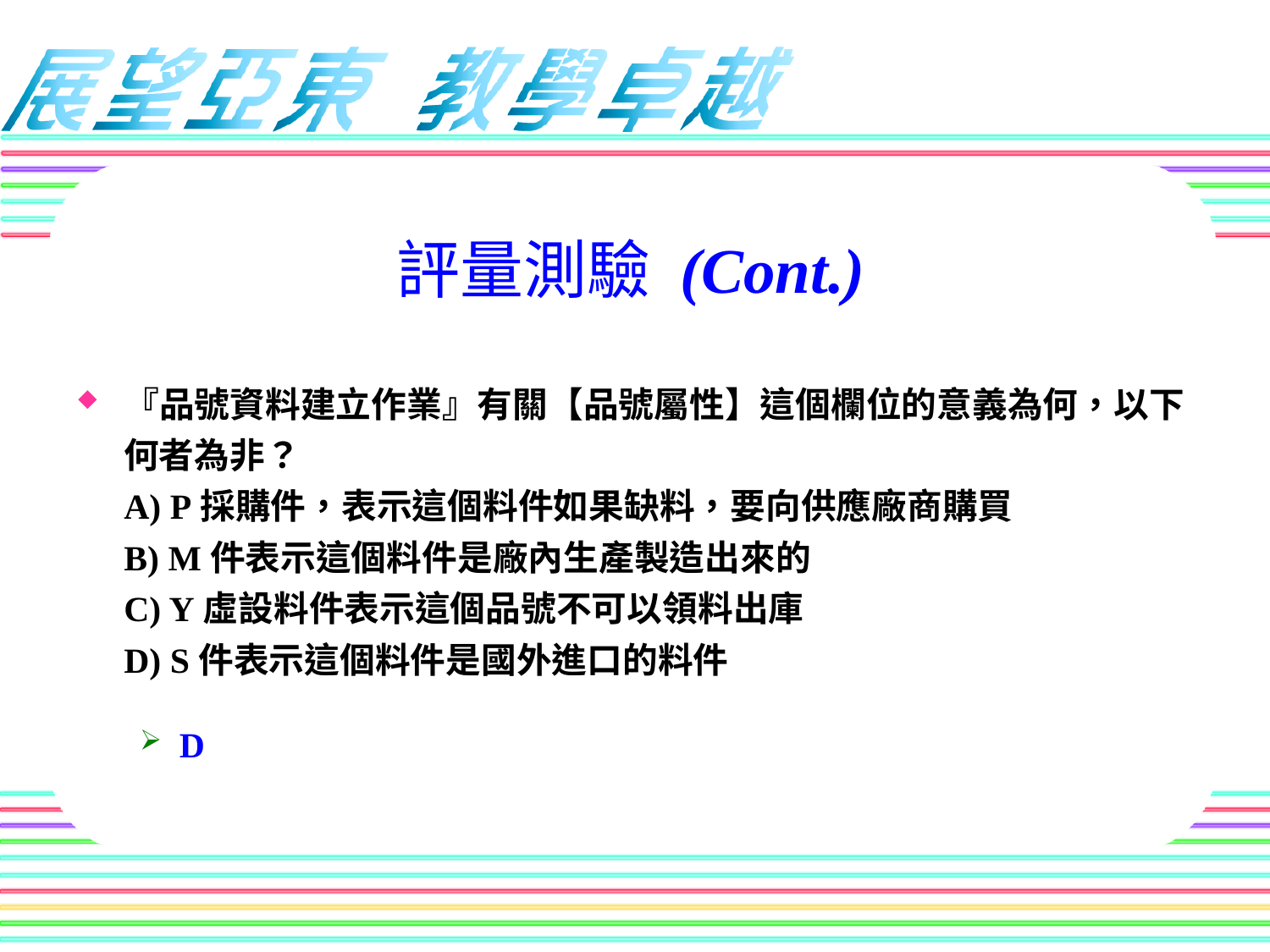

評量測驗 (Cont.)
『品號資料建立作業』有關【品號屬性】這個欄位的意義為何，以下何者為非？
A) P採購件，表示這個料件如果缺料，要向供應廠商購買
B) M件表示這個料件是廠內生產製造出來的
C) Y虛設料件表示這個品號不可以領料出庫
D) S件表示這個料件是國外進口的料件
D